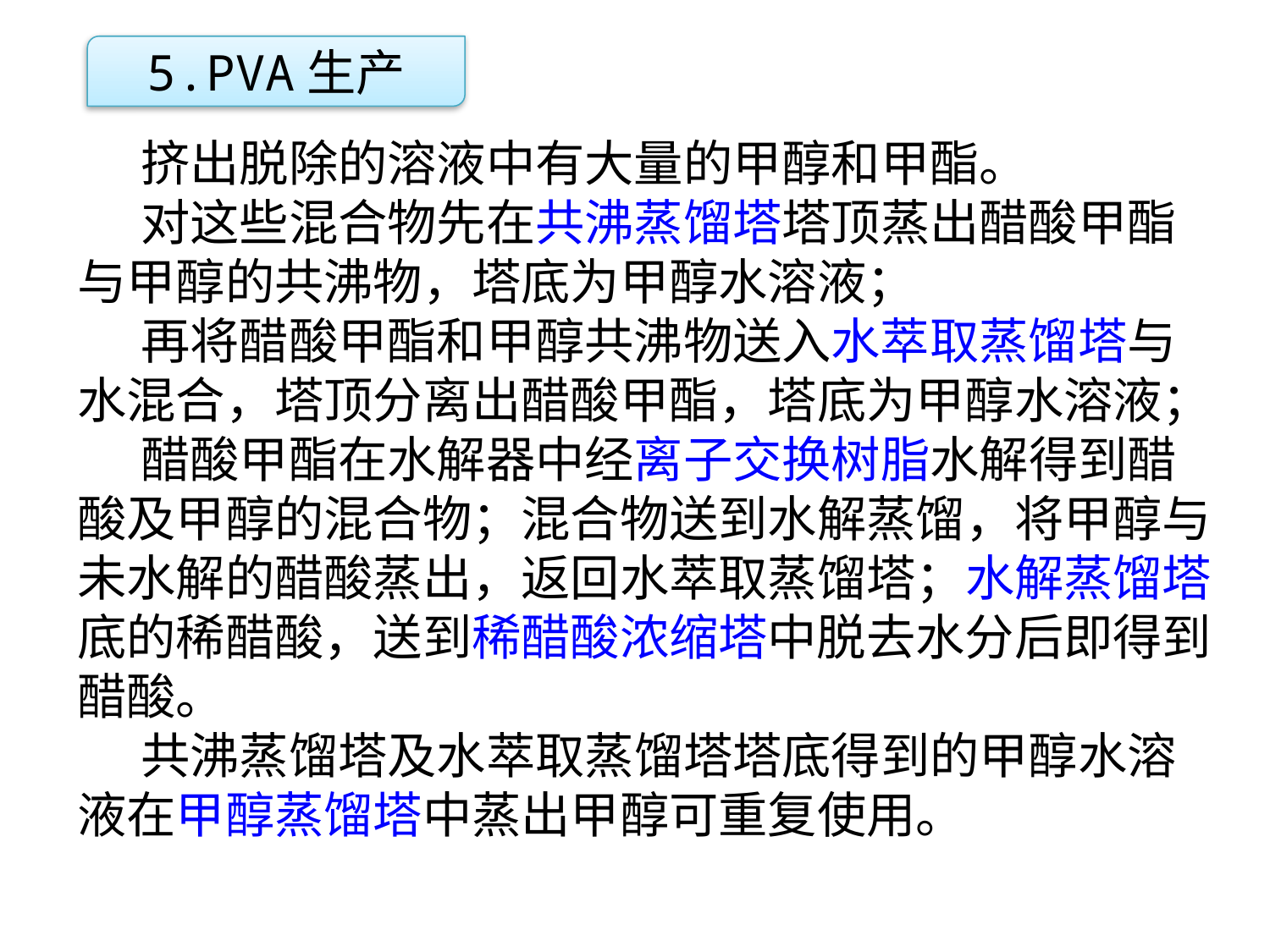

5.PVA生产
挤出脱除的溶液中有大量的甲醇和甲酯。
对这些混合物先在共沸蒸馏塔塔顶蒸出醋酸甲酯与甲醇的共沸物，塔底为甲醇水溶液；
再将醋酸甲酯和甲醇共沸物送入水萃取蒸馏塔与水混合，塔顶分离出醋酸甲酯，塔底为甲醇水溶液；
醋酸甲酯在水解器中经离子交换树脂水解得到醋酸及甲醇的混合物；混合物送到水解蒸馏，将甲醇与未水解的醋酸蒸出，返回水萃取蒸馏塔；水解蒸馏塔底的稀醋酸，送到稀醋酸浓缩塔中脱去水分后即得到醋酸。
共沸蒸馏塔及水萃取蒸馏塔塔底得到的甲醇水溶液在甲醇蒸馏塔中蒸出甲醇可重复使用。
点击添加文本
点击添加文本
点击添加文本
点击添加文本